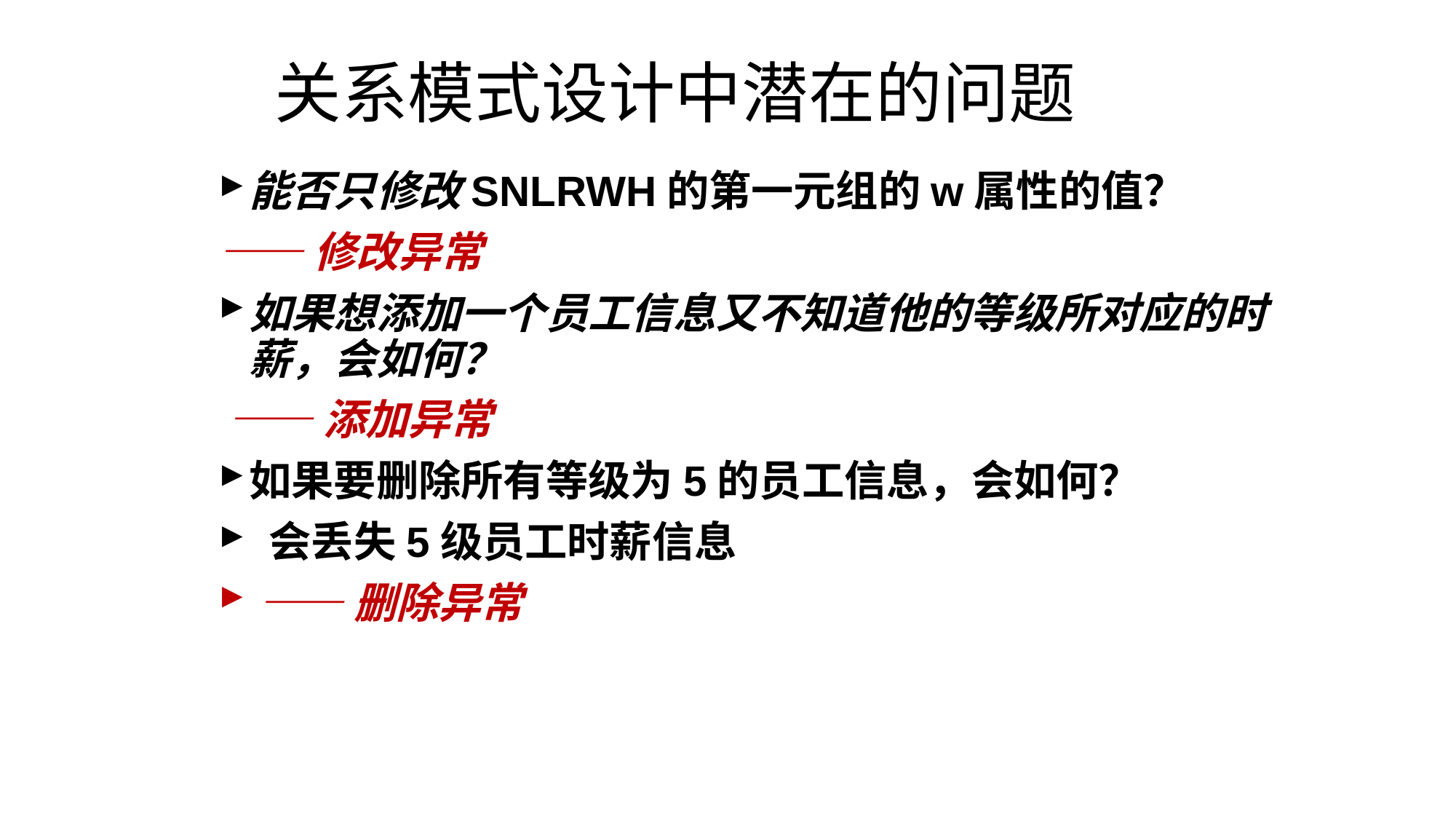

# 关系模式设计中潜在的问题
能否只修改SNLRWH的第一元组的w属性的值？
——修改异常
如果想添加一个员工信息又不知道他的等级所对应的时薪，会如何？
 ——添加异常
如果要删除所有等级为5的员工信息，会如何？
 会丢失5级员工时薪信息
 ——删除异常

51